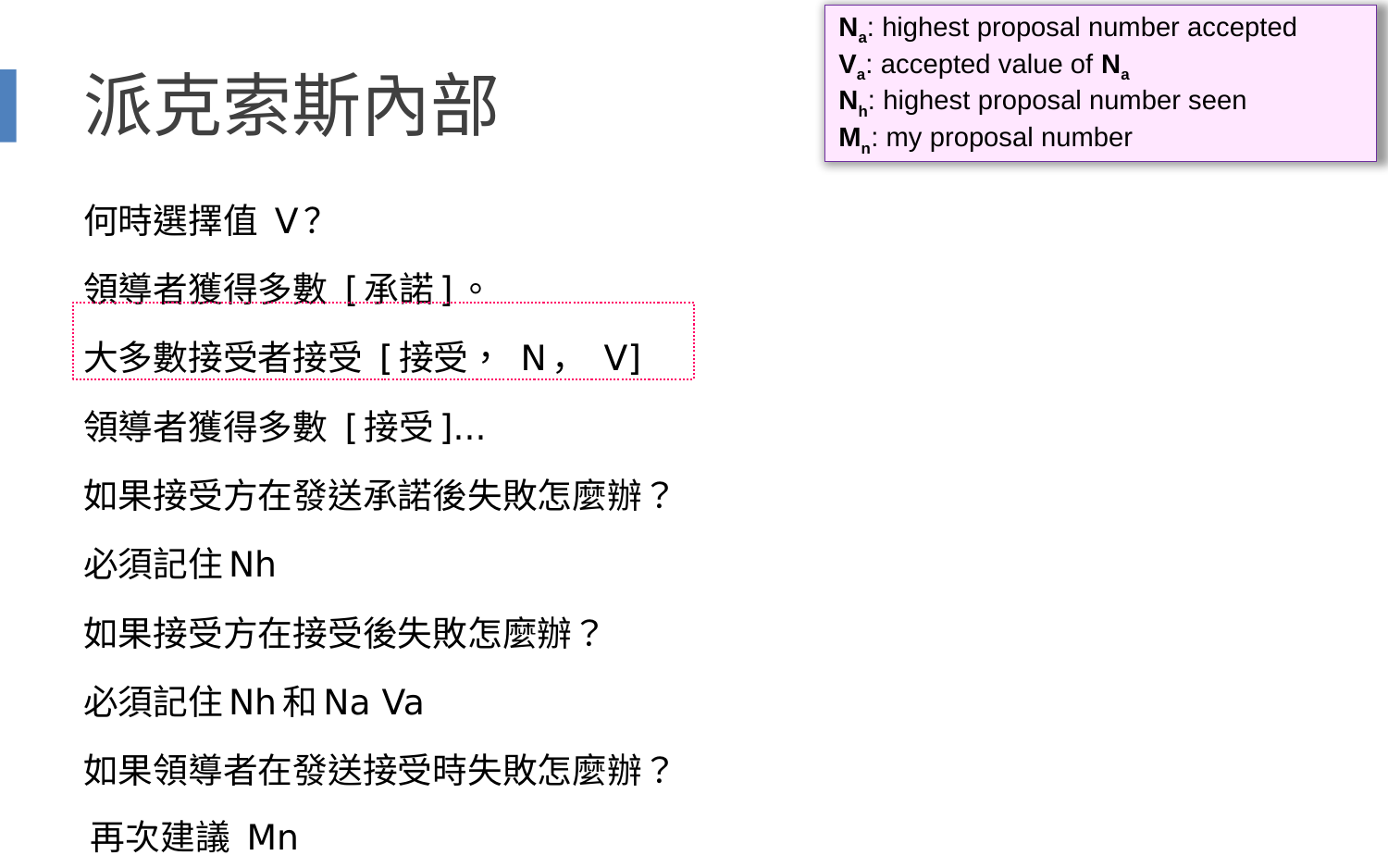

Na: highest proposal number accepted
Va: accepted value of Na
Nh: highest proposal number seen
Mn: my proposal number
# 派克索斯內部
何時選擇值 V？
領導者獲得多數 [承諾]。
大多數接受者接受 [接受， N， V]
領導者獲得多數 [接受]...
如果接受方在發送承諾後失敗怎麼辦？
必須記住Nh
如果接受方在接受後失敗怎麼辦？
必須記住Nh和Na Va
如果領導者在發送接受時失敗怎麼辦？
再次建議 Mn